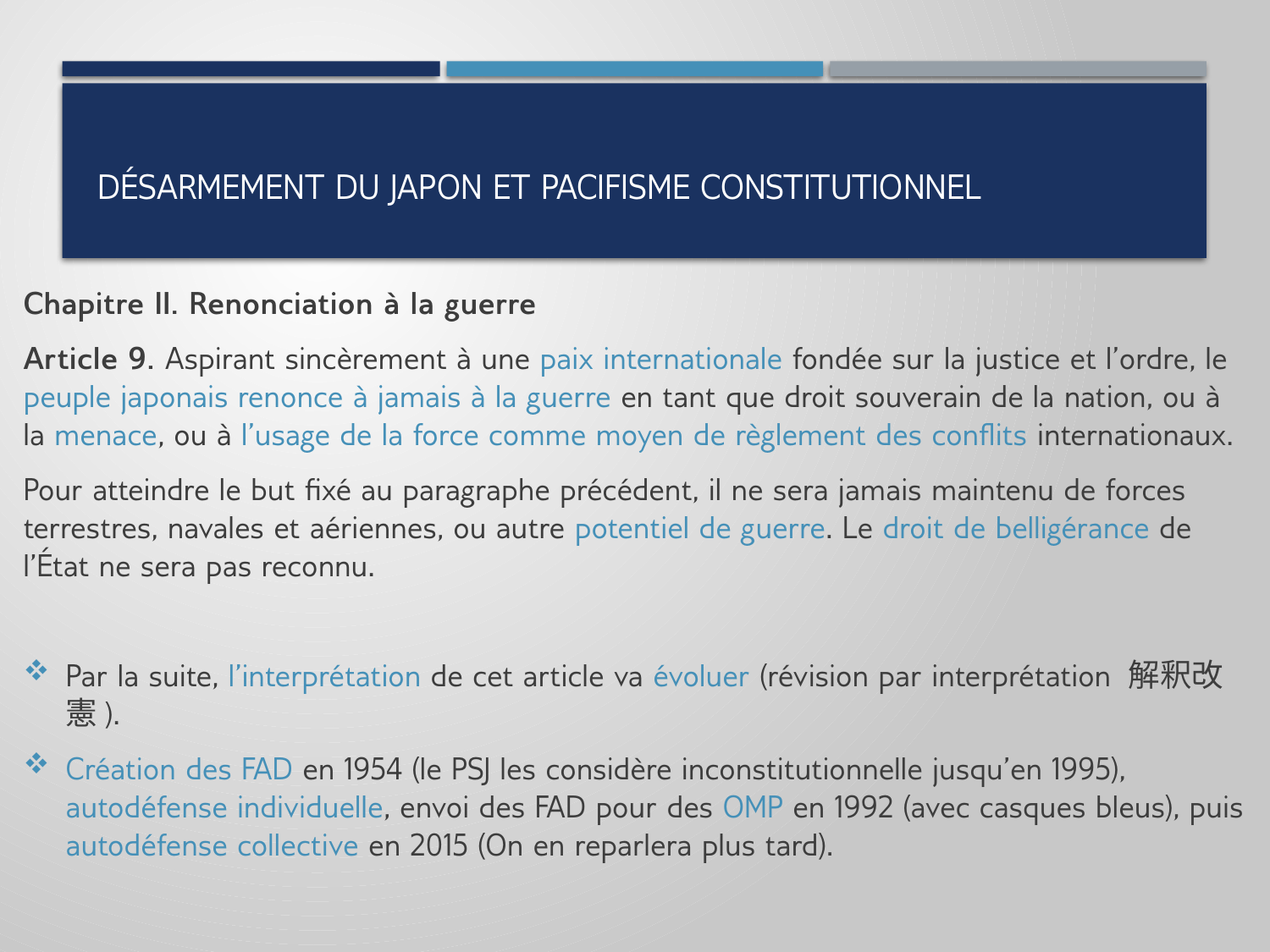

# désarmement du Japon et pacifisme constitutionnel
Chapitre II. Renonciation à la guerre
Article 9. Aspirant sincèrement à une paix internationale fondée sur la justice et l’ordre, le peuple japonais renonce à jamais à la guerre en tant que droit souverain de la nation, ou à la menace, ou à l’usage de la force comme moyen de règlement des conflits internationaux.
Pour atteindre le but fixé au paragraphe précédent, il ne sera jamais maintenu de forces terrestres, navales et aériennes, ou autre potentiel de guerre. Le droit de belligérance de l’État ne sera pas reconnu.

Par la suite, l’interprétation de cet article va évoluer (révision par interprétation 解釈改憲).
Création des FAD en 1954 (le PSJ les considère inconstitutionnelle jusqu’en 1995), autodéfense individuelle, envoi des FAD pour des OMP en 1992 (avec casques bleus), puis autodéfense collective en 2015 (On en reparlera plus tard).